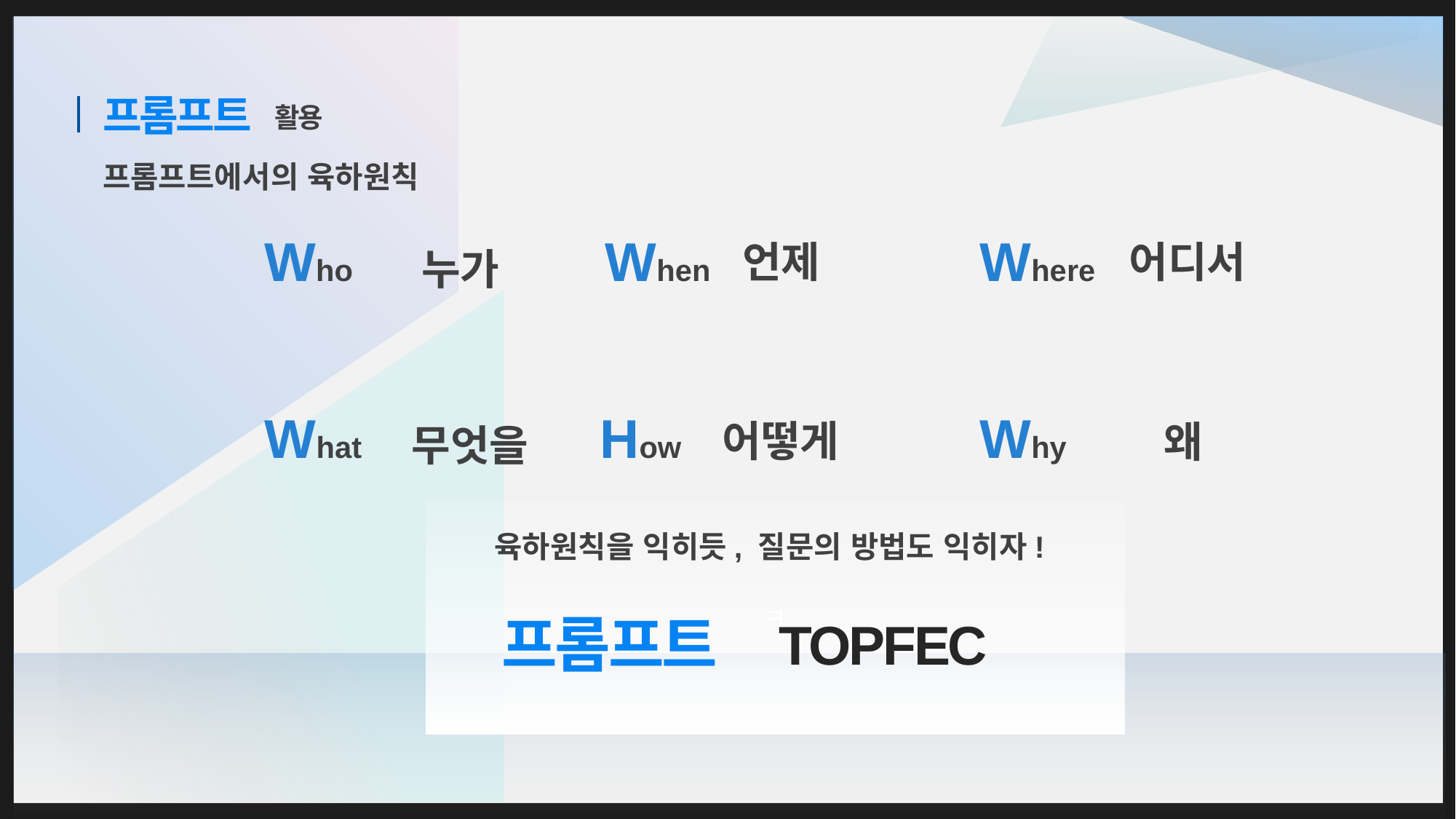

프롬프트
활용
프롬프트에서의 육하원칙
Who
When
Where
언제
어디서
누가
What
How
Why
어떻게
왜
무엇을
ㅋ
육하원칙을 익히듯, 질문의 방법도 익히자!
TOPFEC
프롬프트